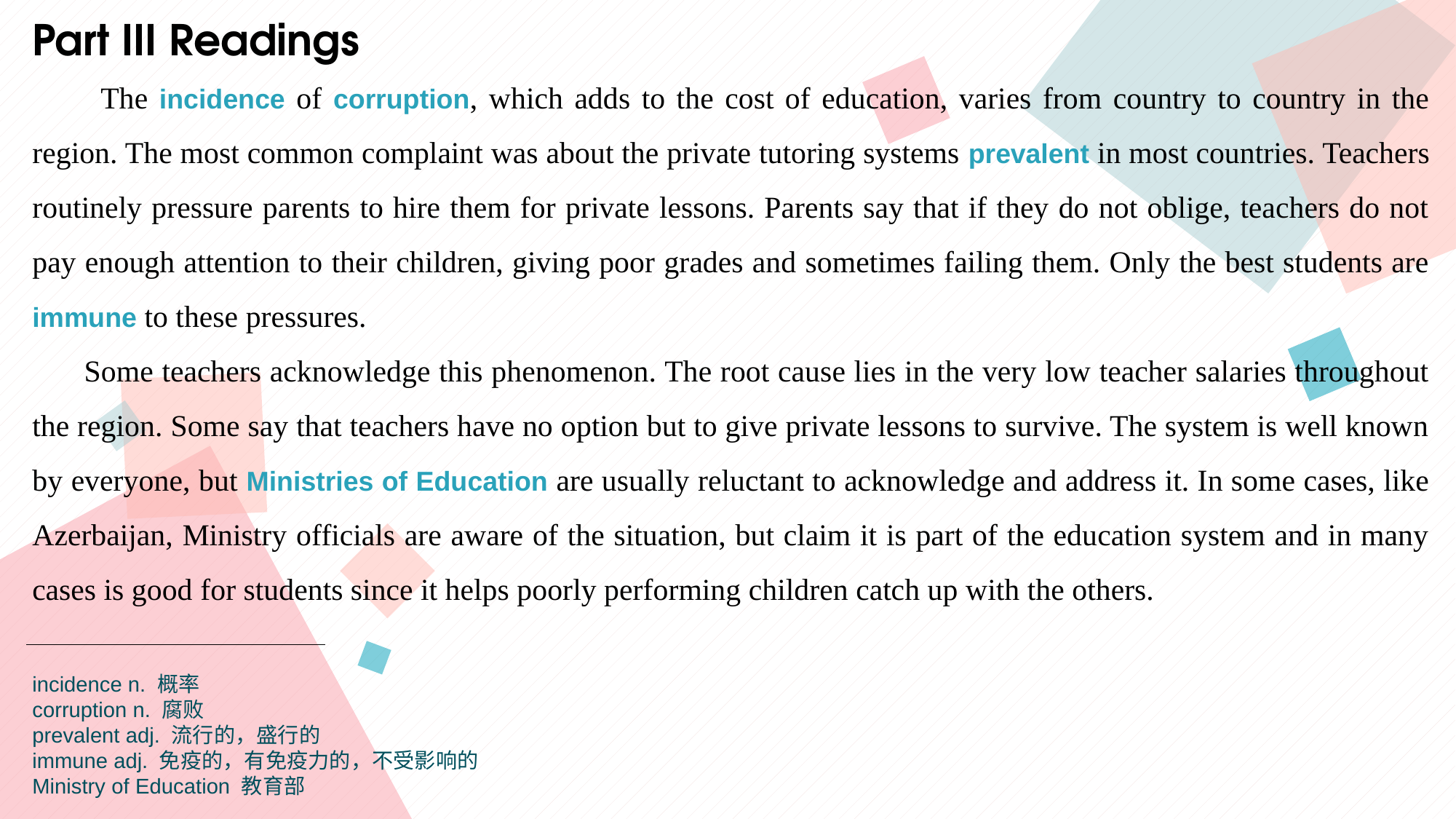

Part III Readings
      The incidence of corruption, which adds to the cost of education, varies from country to country in the region. The most common complaint was about the private tutoring systems prevalent in most countries. Teachers routinely pressure parents to hire them for private lessons. Parents say that if they do not oblige, teachers do not pay enough attention to their children, giving poor grades and sometimes failing them. Only the best students are immune to these pressures.
      Some teachers acknowledge this phenomenon. The root cause lies in the very low teacher salaries throughout the region. Some say that teachers have no option but to give private lessons to survive. The system is well known by everyone, but Ministries of Education are usually reluctant to acknowledge and address it. In some cases, like Azerbaijan, Ministry officials are aware of the situation, but claim it is part of the education system and in many cases is good for students since it helps poorly performing children catch up with the others.
incidence n. 概率
corruption n. 腐败
prevalent adj. 流行的，盛行的
immune adj. 免疫的，有免疫力的，不受影响的
Ministry of Education 教育部